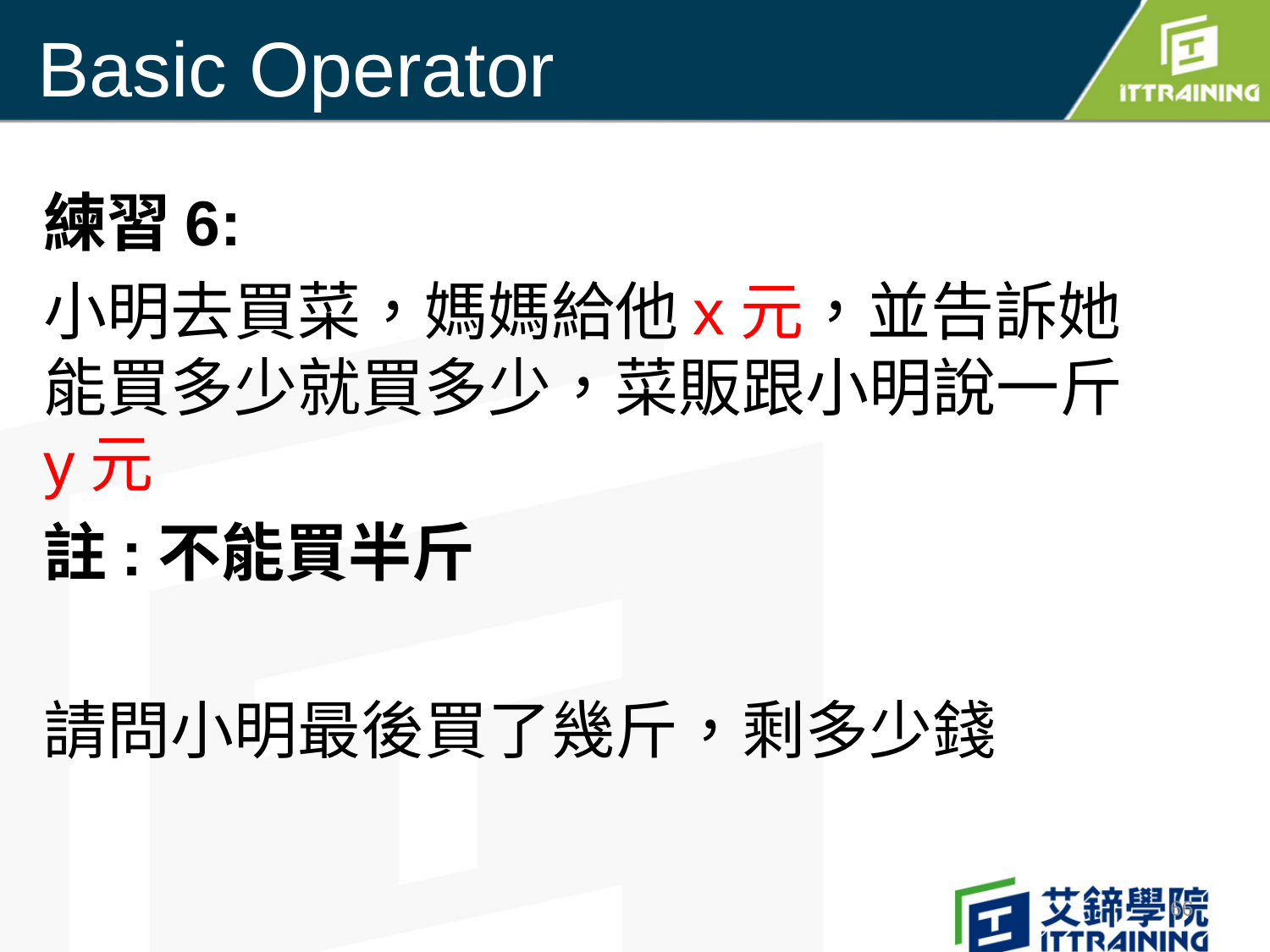

# Basic Operator
練習6:
小明去買菜，媽媽給他x元，並告訴她能買多少就買多少，菜販跟小明說一斤y元
註:不能買半斤

請問小明最後買了幾斤，剩多少錢

66